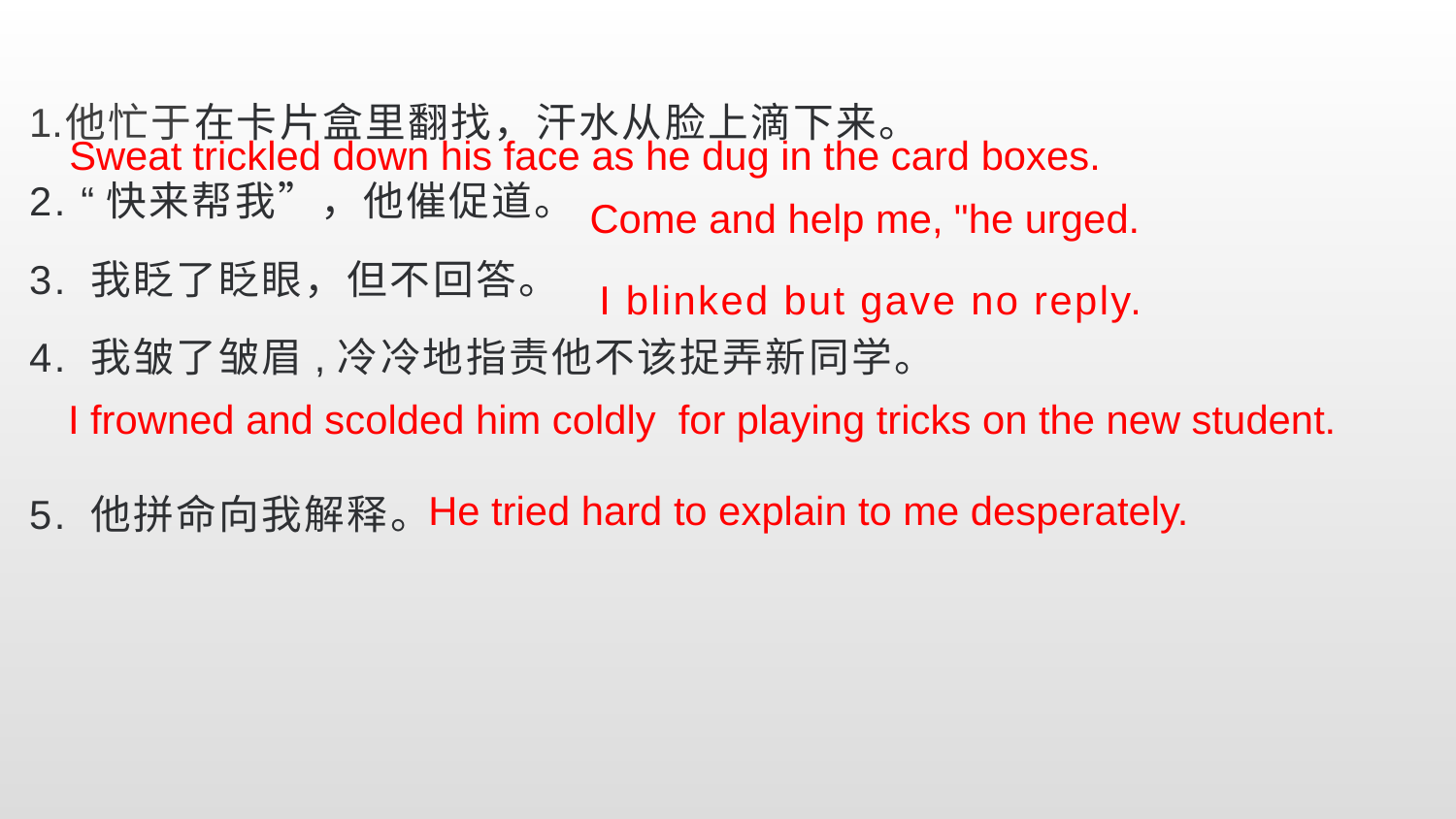

他忙于在卡片盒里翻找，汗水从脸上滴下来。
2. “快来帮我”，他催促道。
3. 我眨了眨眼，但不回答。
4. 我皱了皱眉,冷冷地指责他不该捉弄新同学。

5. 他拼命向我解释。

Sweat trickled down his face as he dug in the card boxes.
Come and help me, "he urged.
I blinked but gave no reply.
I frowned and scolded him coldly  for playing tricks on the new student.
He tried hard to explain to me desperately.